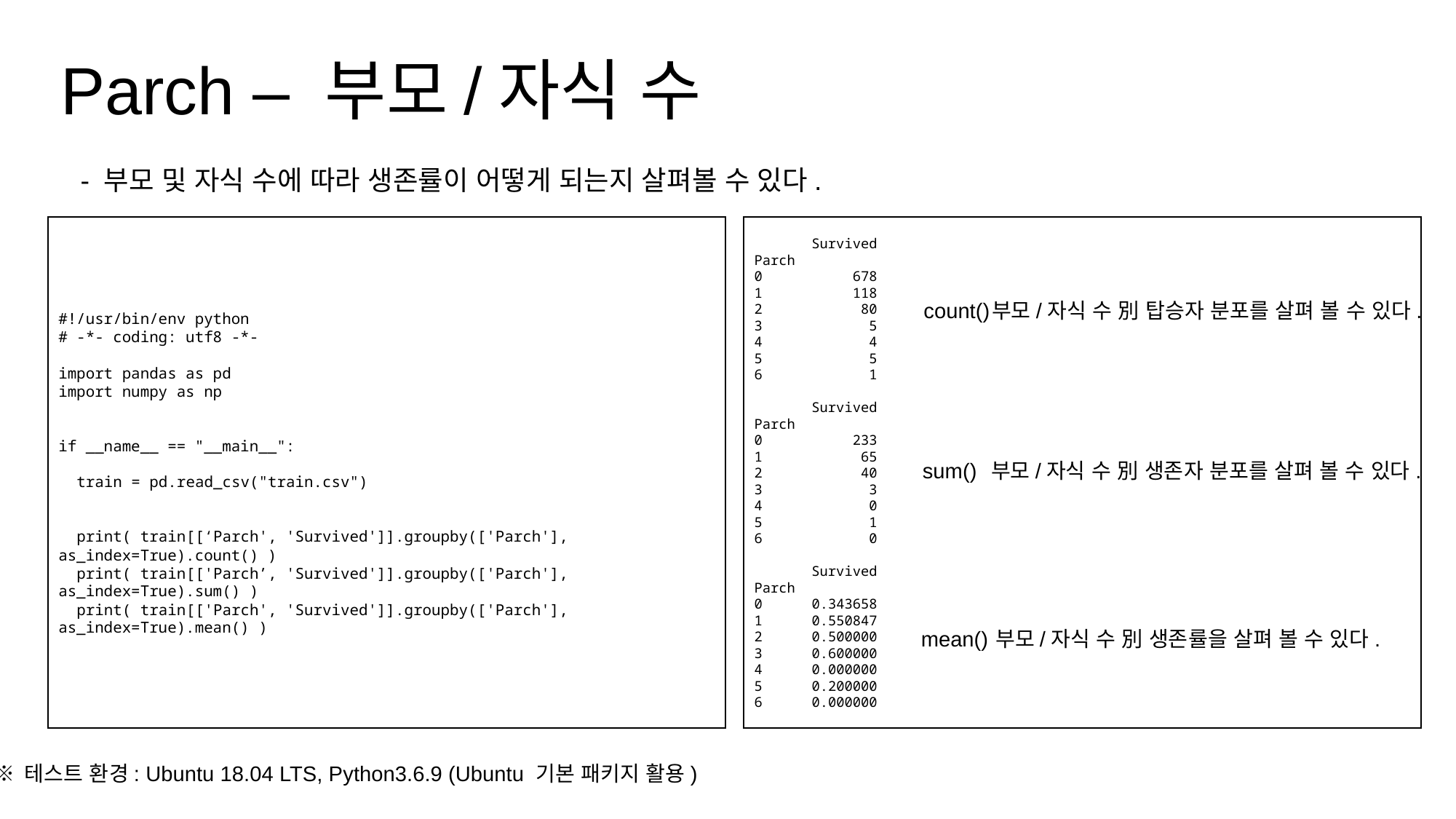

Parch – 부모/자식 수
- 부모 및 자식 수에 따라 생존률이 어떻게 되는지 살펴볼 수 있다.
#!/usr/bin/env python
# -*- coding: utf8 -*-

import pandas as pd
import numpy as np

if __name__ == "__main__":

  train = pd.read_csv("train.csv")

  print( train[[‘Parch', 'Survived']].groupby(['Parch'], as_index=True).count() )
  print( train[['Parch’, 'Survived']].groupby(['Parch'], as_index=True).sum() )
  print( train[['Parch', 'Survived']].groupby(['Parch'], as_index=True).mean() )
       Survived
Parch
0           678
1           118
2            80
3             5
4             4
5             5
6             1

       Survived
Parch
0           233
1            65
2            40
3             3
4             0
5             1
6             0

       Survived
Parch
0      0.343658
1      0.550847
2      0.500000
3      0.600000
4      0.000000
5      0.200000
6      0.000000
count()
부모/자식 수 別 탑승자 분포를 살펴 볼 수 있다.
sum()
부모/자식 수 別 생존자 분포를 살펴 볼 수 있다.
mean()
부모/자식 수 別 생존률을 살펴 볼 수 있다.
※ 테스트 환경: Ubuntu 18.04 LTS, Python3.6.9 (Ubuntu 기본 패키지 활용)